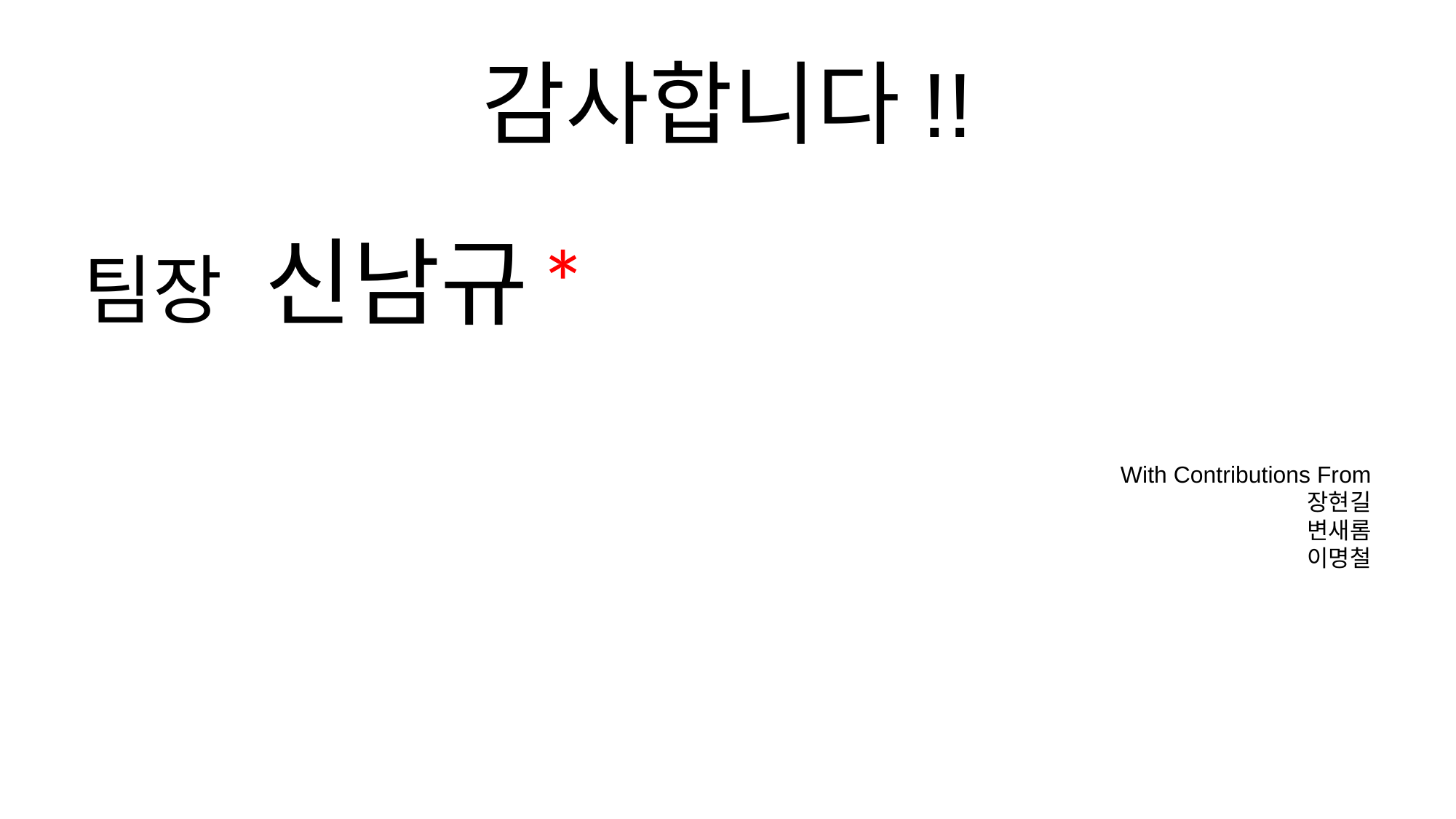

# 감사합니다!!
팀장  신남규*

With Contributions From
	장현길
	변새롬
	이명철